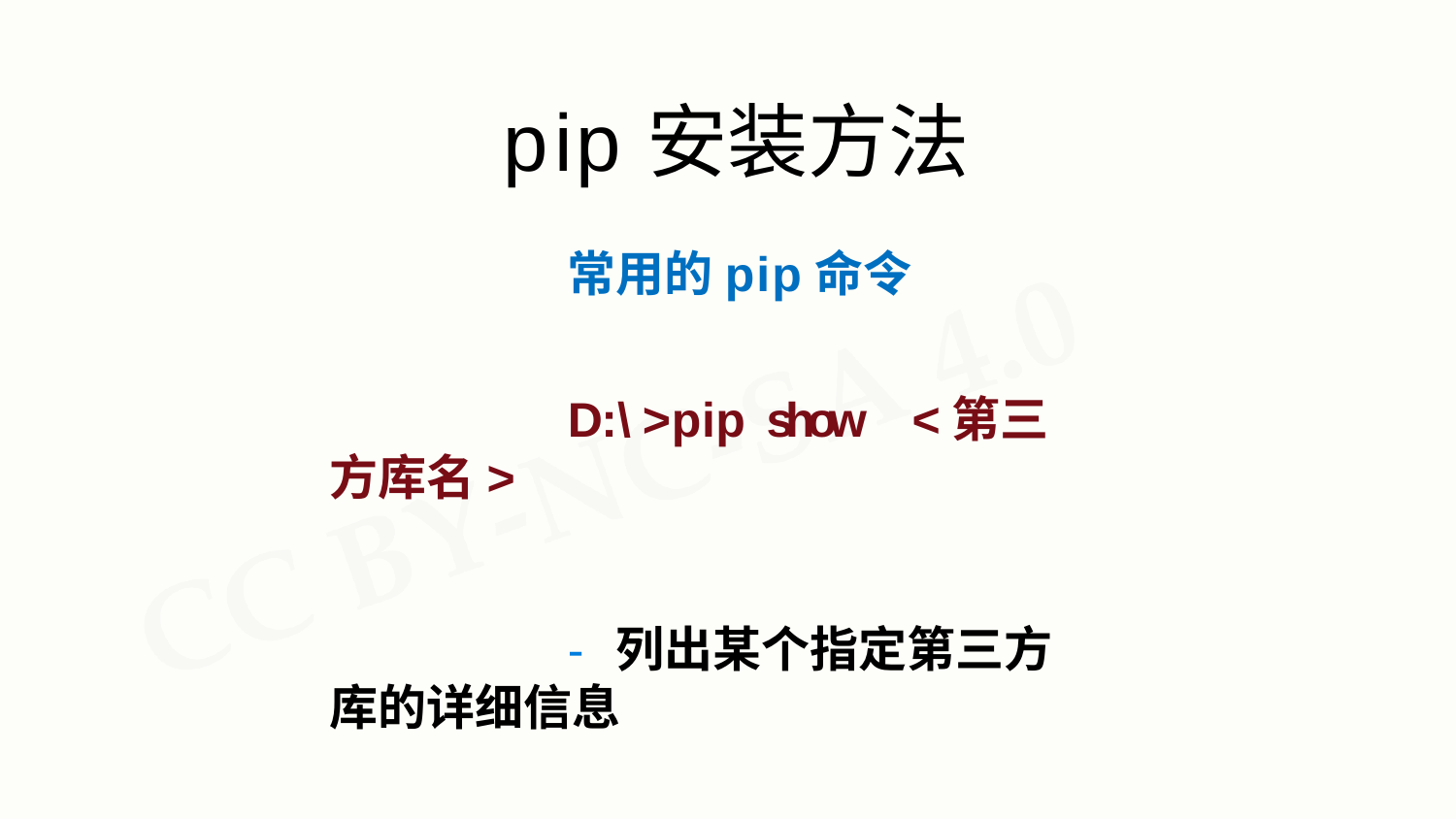

# pip安装方法
常用的pip命令

D:\>pip	show	<第三方库名>

- 列出某个指定第三方库的详细信息